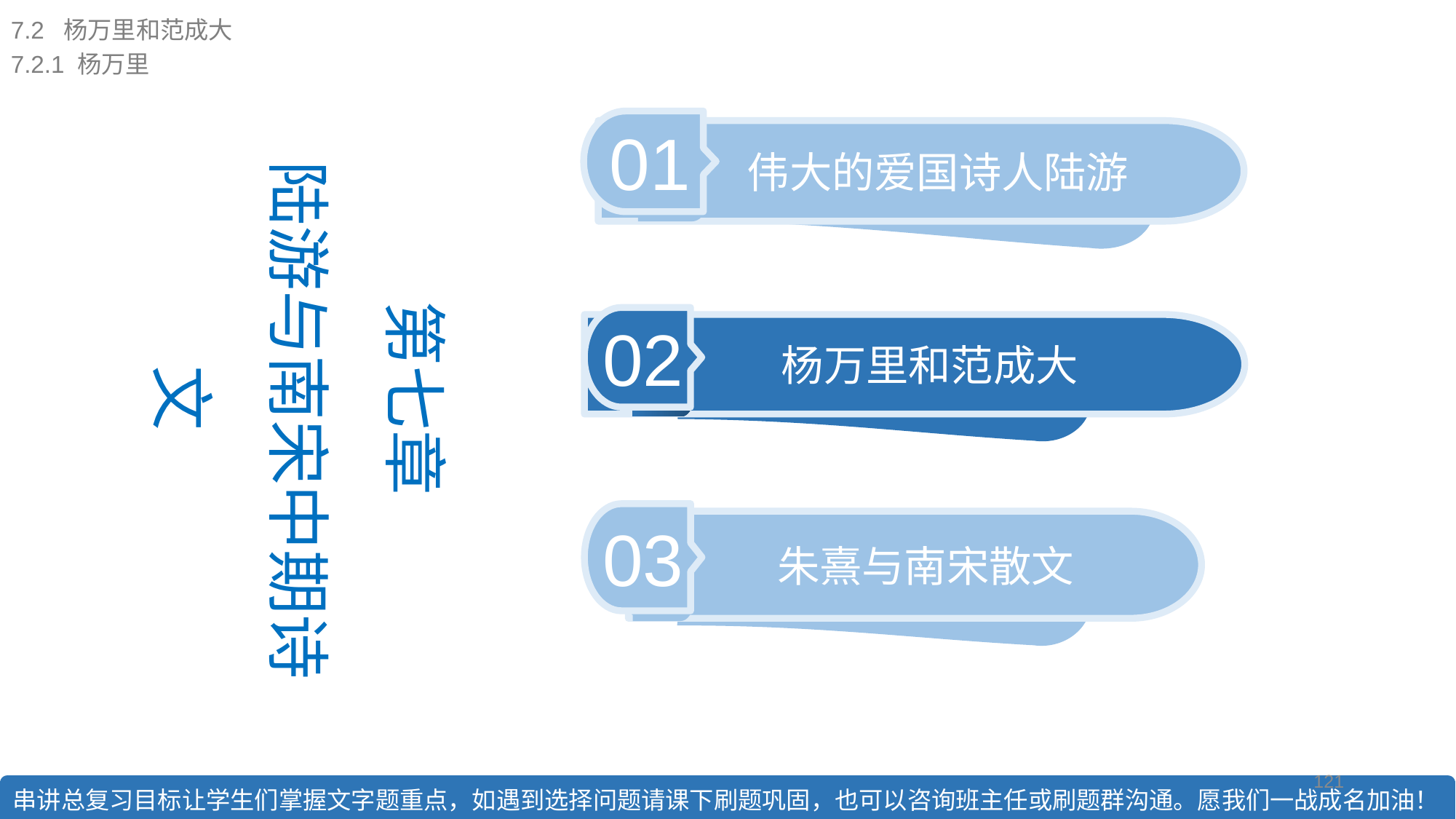

7.2  杨万里和范成大
7.2.1 杨万里
第七章
  陆游与南宋中期诗文
01
伟大的爱国诗人陆游

02
    杨万里和范成大

03
朱熹与南宋散文

121